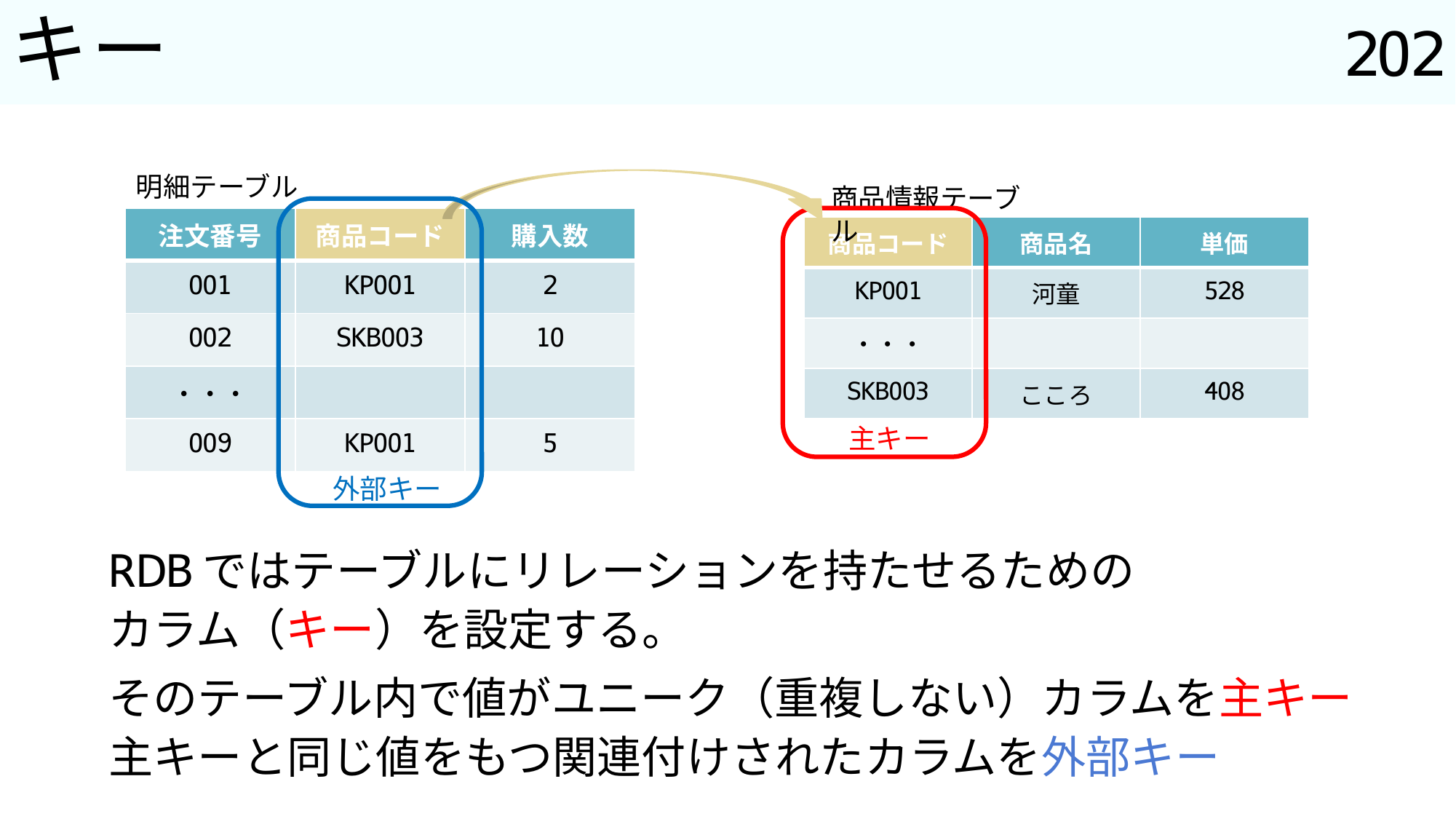

202
# キー
明細テーブル

商品情報テーブル

| 注文番号 | 商品コード | 購入数 |
| --- | --- | --- |
| 001 | KP001 | 2 |
| 002 | SKB003 | 10 |
| ・・・ |  |  |
| 009 | KP001 | 5 |
| 商品コード | 商品名 | 単価 |
| --- | --- | --- |
| KP001 | 河童 | 528 |
| ・・・ |  |  |
| SKB003 | こころ | 408 |
主キー
外部キー
RDBではテーブルにリレーションを持たせるための
カラム（キー）を設定する。
そのテーブル内で値がユニーク（重複しない）カラムを主キー
主キーと同じ値をもつ関連付けされたカラムを外部キー